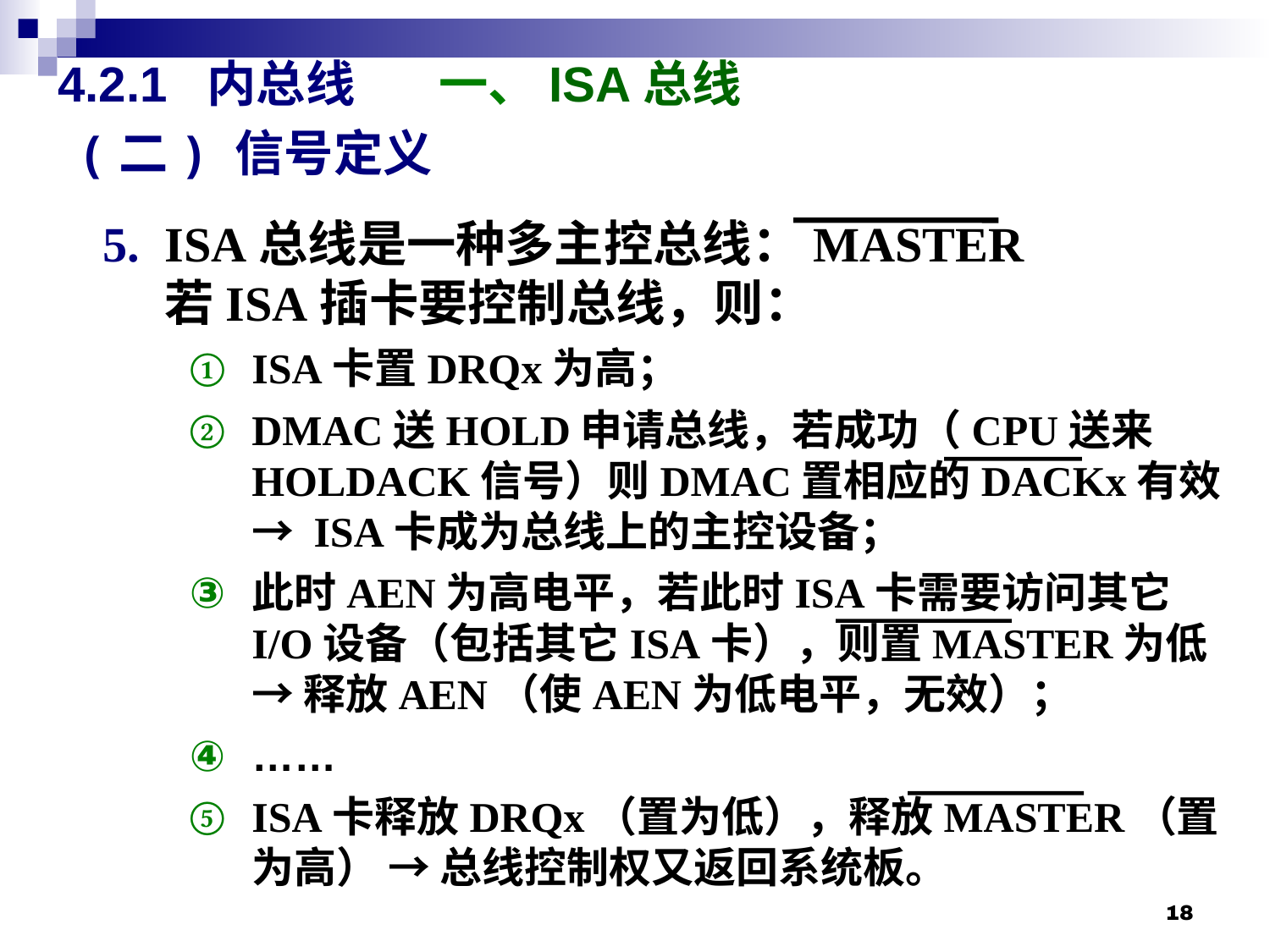

# 4.2.1  内总线 	一、ISA总线
(二) 信号定义
ISA总线是一种多主控总线：MASTER
若ISA插卡要控制总线，则：
ISA卡置DRQx为高；
DMAC送HOLD申请总线，若成功（CPU送来HOLDACK信号）则DMAC置相应的DACKx有效 → ISA卡成为总线上的主控设备；
此时AEN为高电平，若此时ISA卡需要访问其它I/O设备（包括其它ISA卡），则置MASTER为低 → 释放AEN（使AEN为低电平，无效）；
……
ISA卡释放DRQx（置为低），释放MASTER（置为高） → 总线控制权又返回系统板。

18